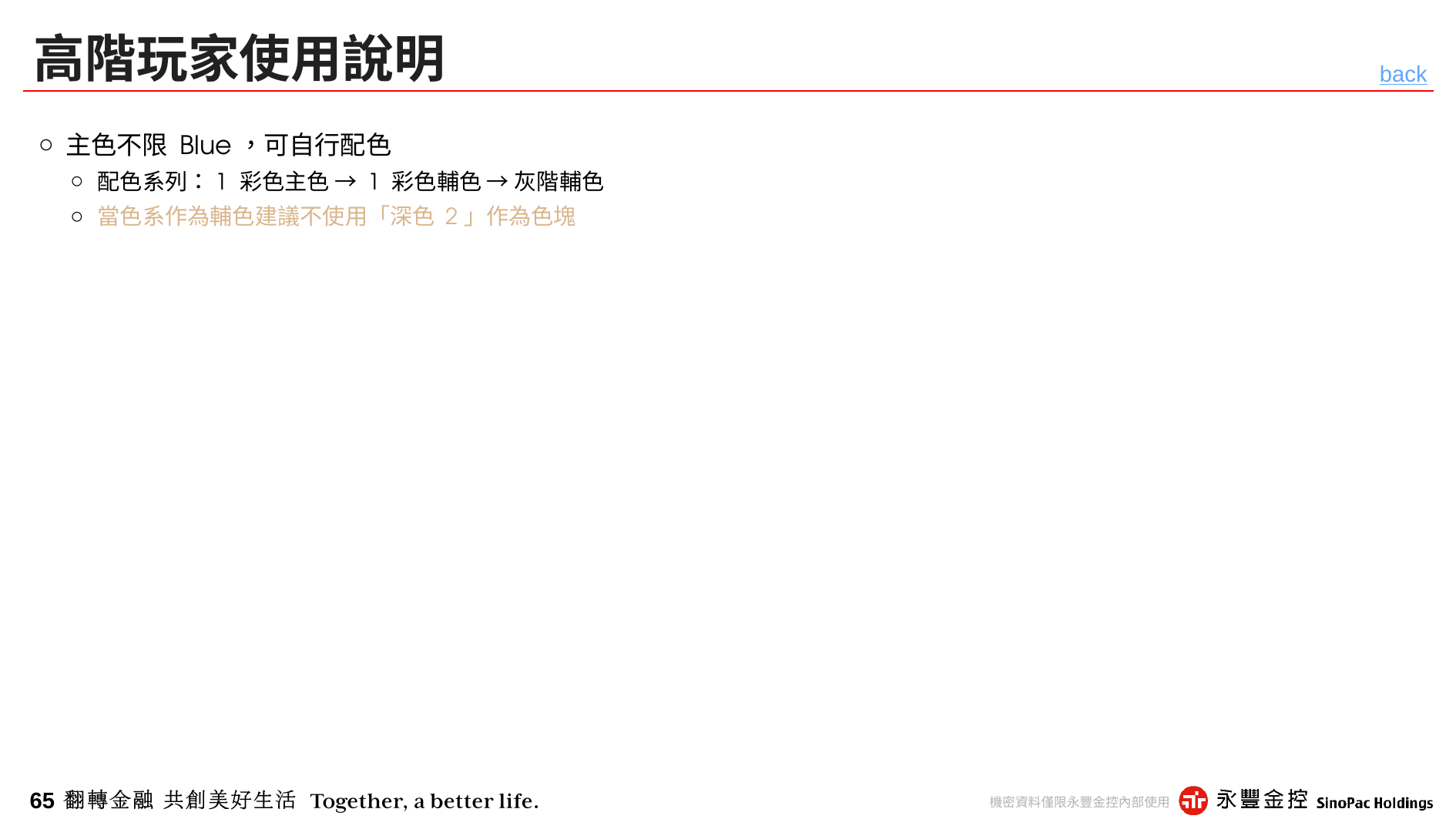

# 高階玩家使用說明
back
主色不限 Blue，可自行配色
配色系列：1 彩色主色 → 1 彩色輔色 → 灰階輔色
當色系作為輔色建議不使用「深色 2」作為色塊

➊